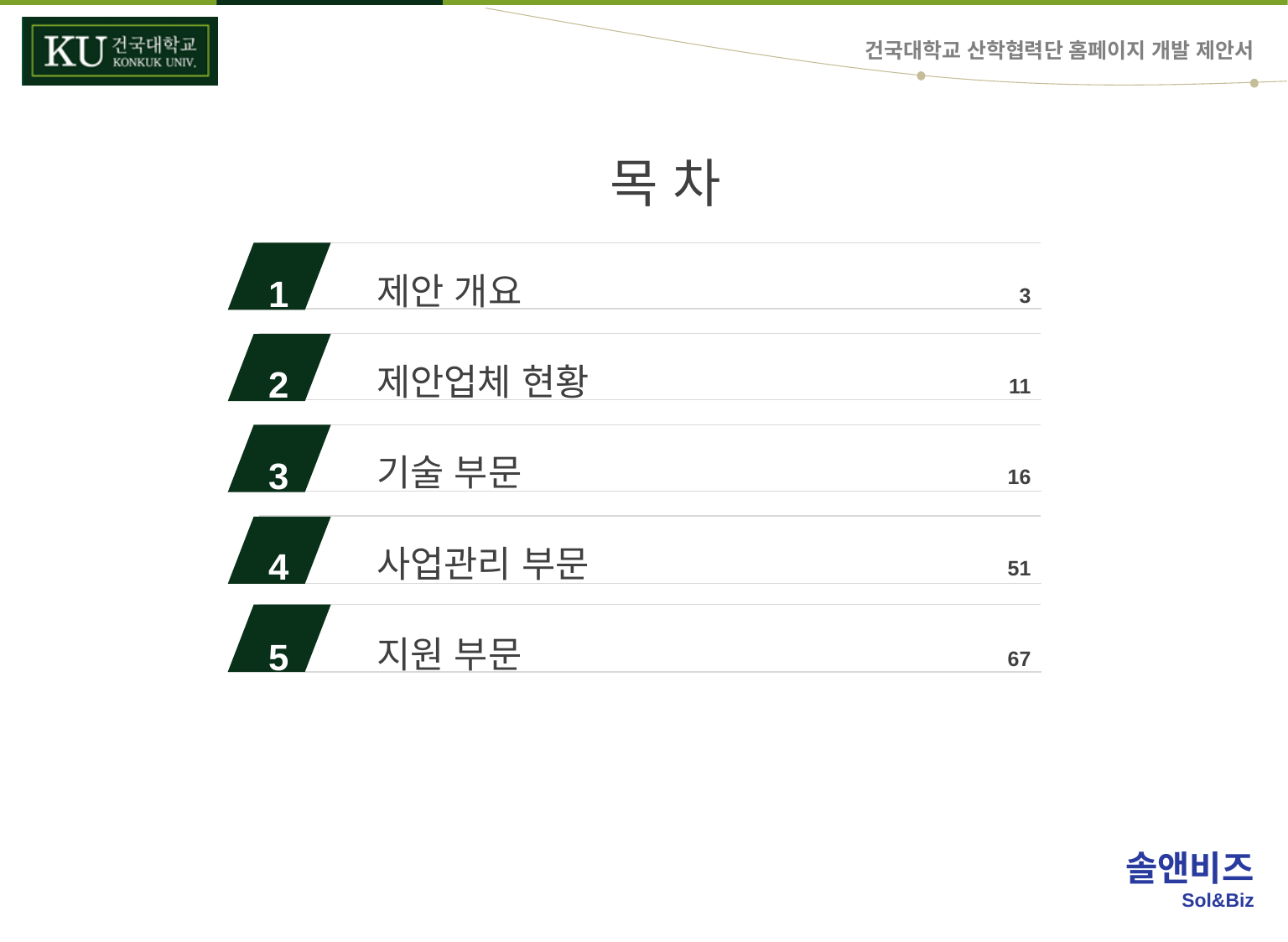

3
11
16
51
67
제안 개요
제안업체 현황
기술 부문
사업관리 부문
지원 부문
1
2
3
4
5
6